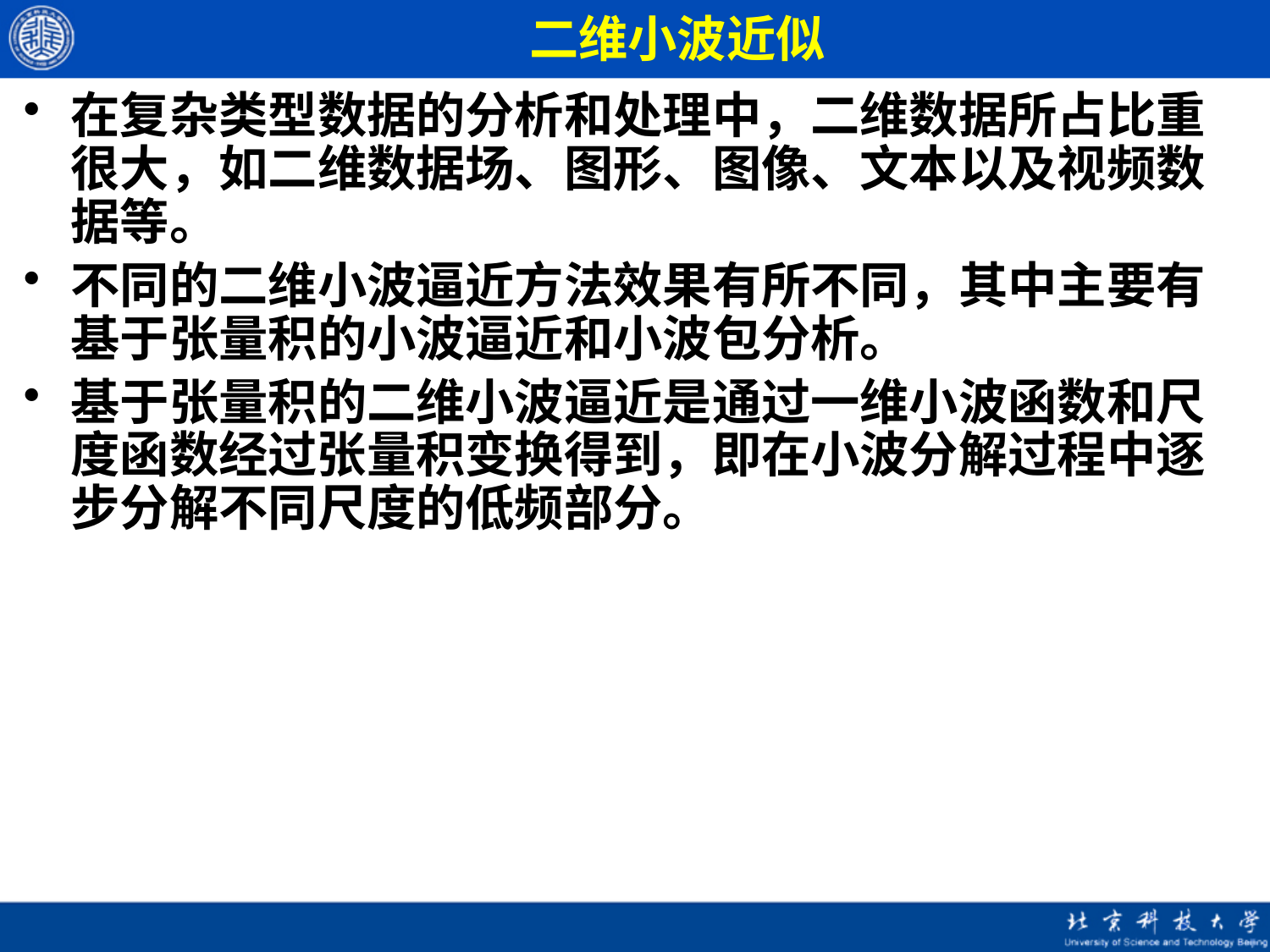

# 二维小波近似
在复杂类型数据的分析和处理中，二维数据所占比重很大，如二维数据场、图形、图像、文本以及视频数据等。
不同的二维小波逼近方法效果有所不同，其中主要有基于张量积的小波逼近和小波包分析。
基于张量积的二维小波逼近是通过一维小波函数和尺度函数经过张量积变换得到，即在小波分解过程中逐步分解不同尺度的低频部分。